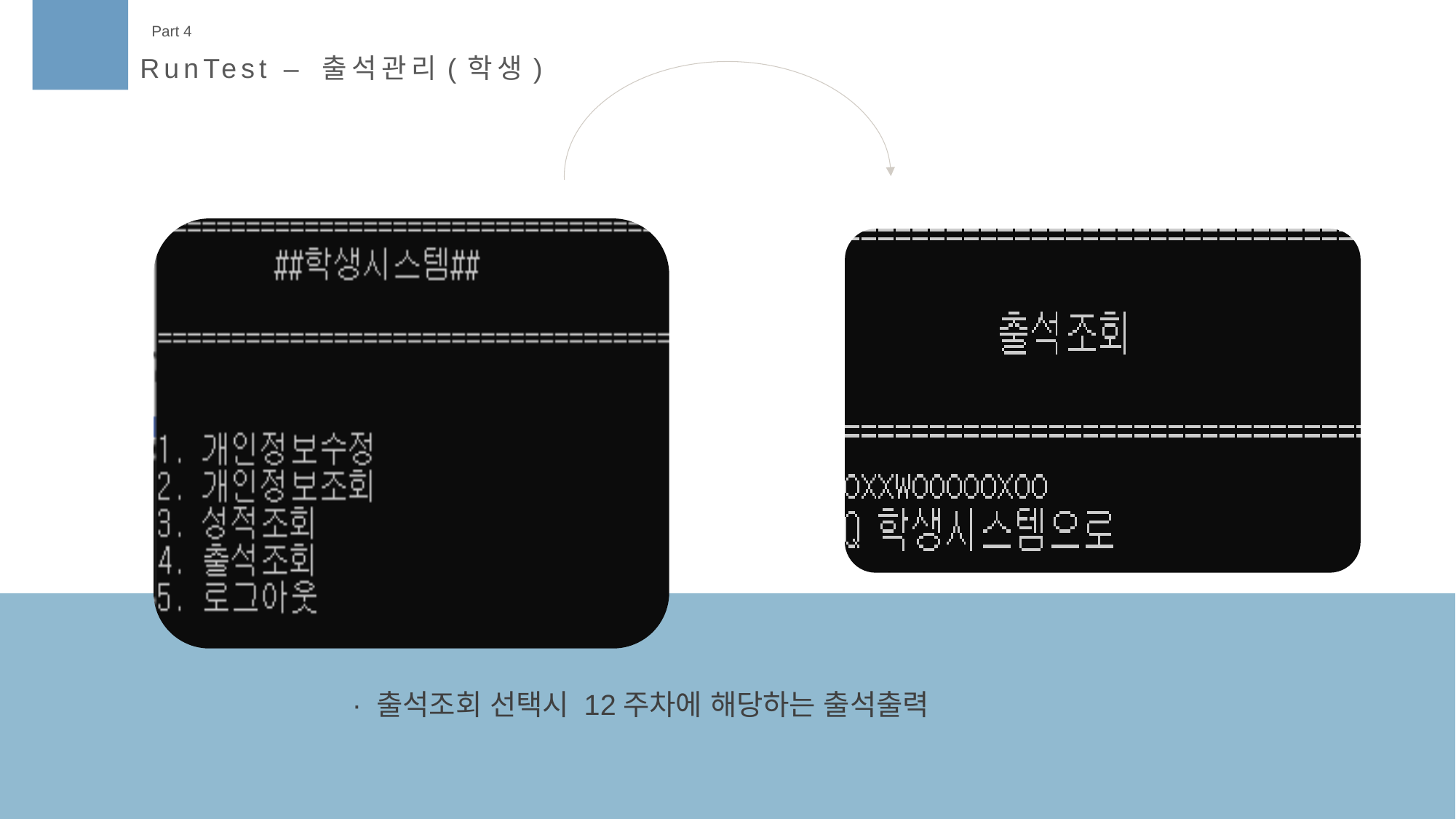

Part 4
RunTest – 출석관리(학생)

· 출석조회 선택시 12주차에 해당하는 출석출력